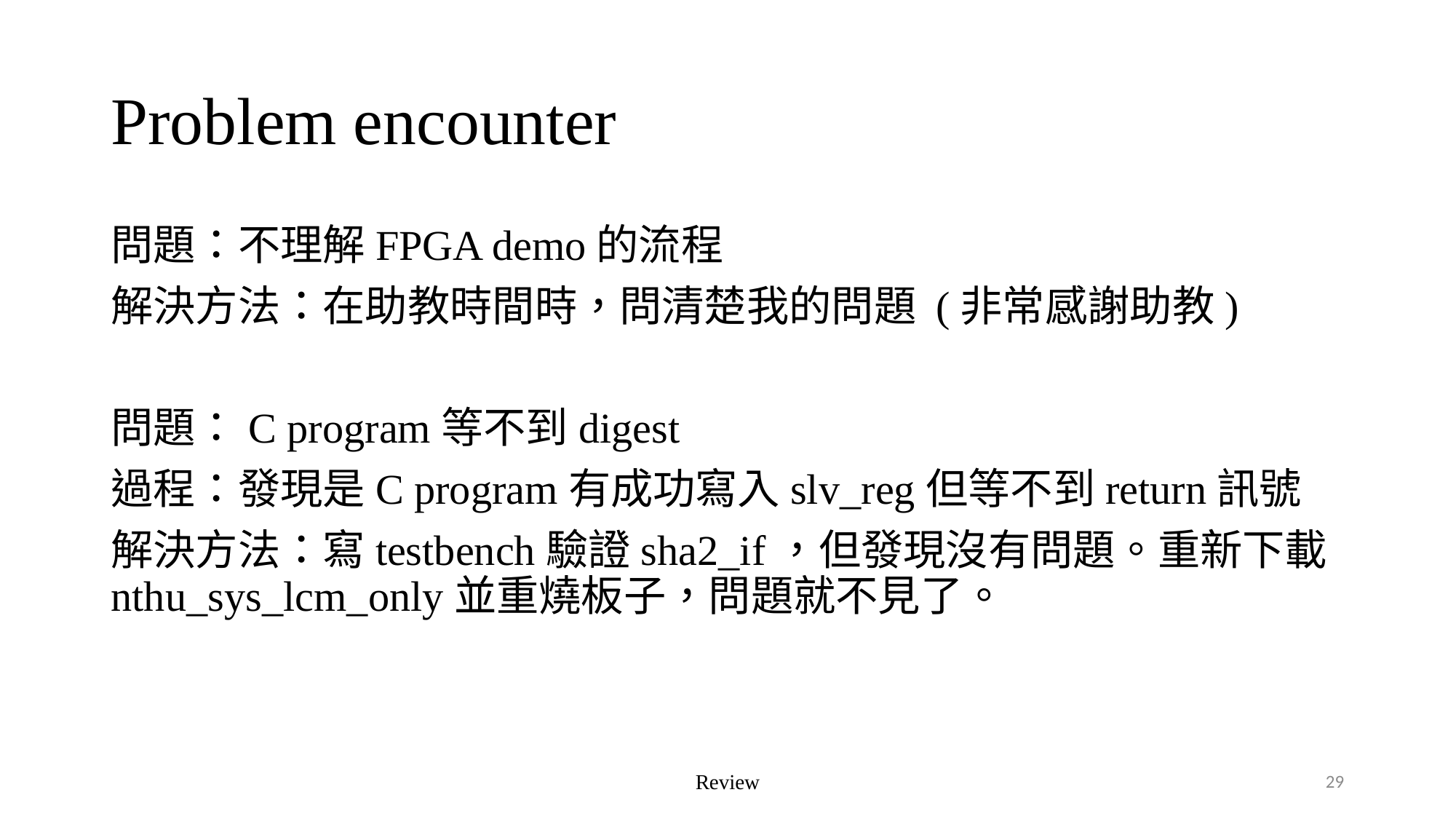

# Problem encounter
問題：不理解FPGA demo的流程
解決方法：在助教時間時，問清楚我的問題 (非常感謝助教)

問題：C program等不到digest
過程：發現是C program有成功寫入slv_reg但等不到return訊號
解決方法：寫testbench驗證sha2_if，但發現沒有問題。重新下載nthu_sys_lcm_only並重燒板子，問題就不見了。
Review
29